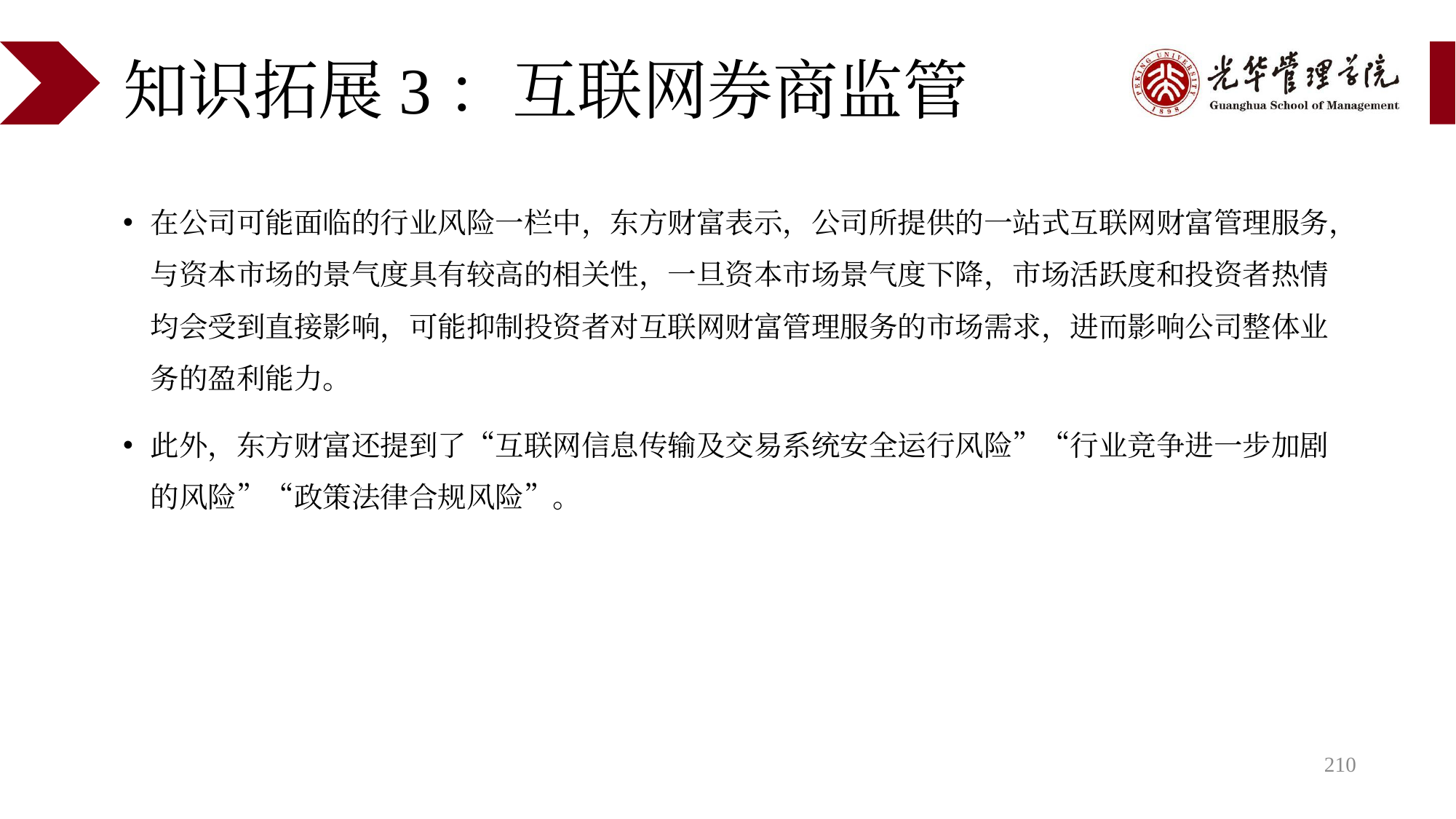

# 知识拓展3：互联网券商监管
在公司可能面临的行业风险一栏中，东方财富表示，公司所提供的一站式互联网财富管理服务，与资本市场的景气度具有较高的相关性，一旦资本市场景气度下降，市场活跃度和投资者热情均会受到直接影响，可能抑制投资者对互联网财富管理服务的市场需求，进而影响公司整体业务的盈利能力。
此外，东方财富还提到了“互联网信息传输及交易系统安全运行风险”“行业竞争进一步加剧的风险”“政策法律合规风险”。

210